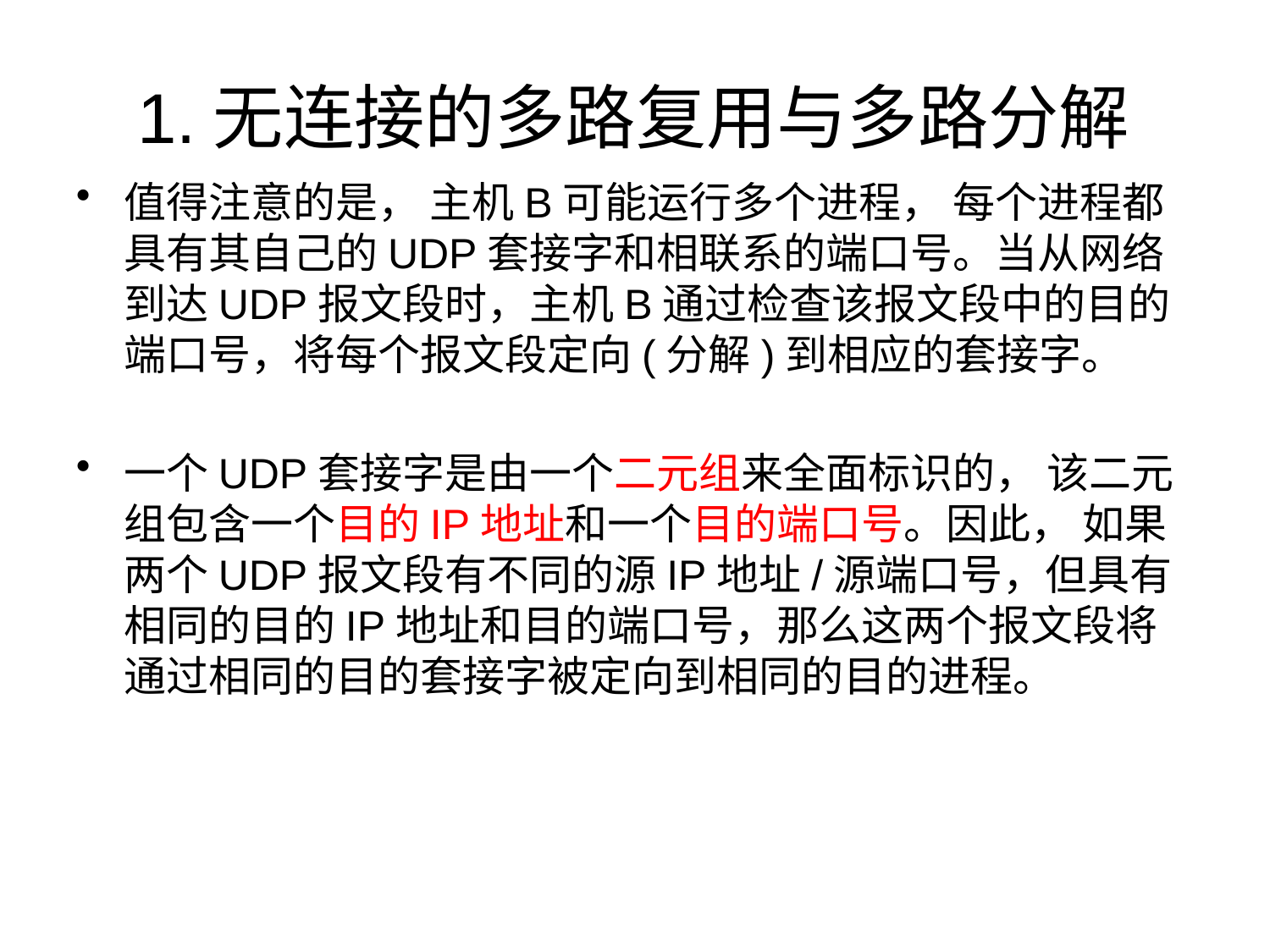

# 1.无连接的多路复用与多路分解
值得注意的是， 主机B可能运行多个进程， 每个进程都具有其自己的UDP套接字和相联系的端口号。当从网络到达UDP报文段时，主机B通过检查该报文段中的目的端口号，将每个报文段定向(分解)到相应的套接字。

一个UDP套接字是由一个二元组来全面标识的， 该二元组包含一个目的IP地址和一个目的端口号。因此， 如果两个UDP报文段有不同的源IP地址/源端口号，但具有相同的目的IP地址和目的端口号，那么这两个报文段将通过相同的目的套接字被定向到相同的目的进程。